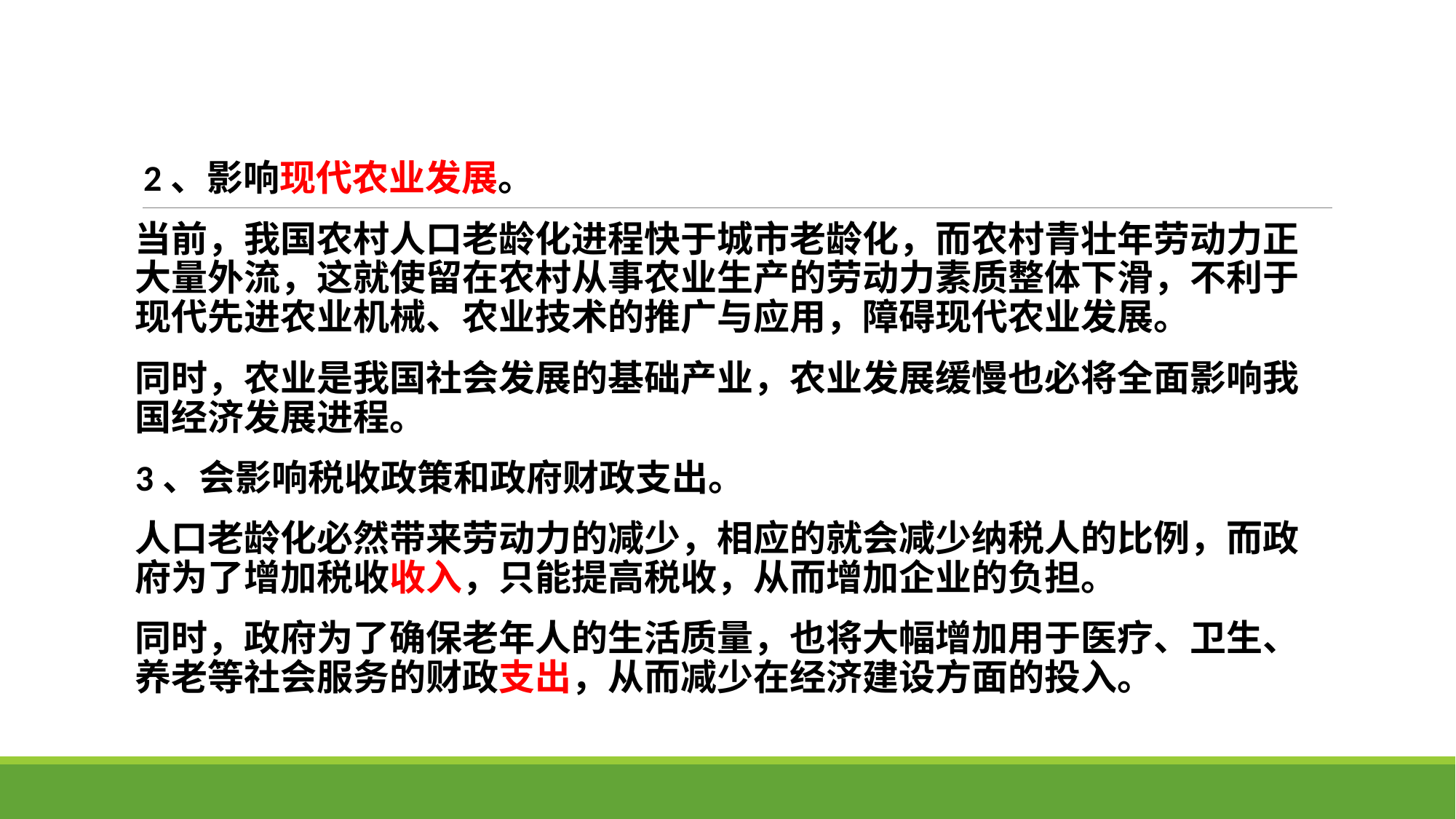

2、影响现代农业发展。
当前，我国农村人口老龄化进程快于城市老龄化，而农村青壮年劳动力正大量外流，这就使留在农村从事农业生产的劳动力素质整体下滑，不利于现代先进农业机械、农业技术的推广与应用，障碍现代农业发展。
同时，农业是我国社会发展的基础产业，农业发展缓慢也必将全面影响我国经济发展进程。
3、会影响税收政策和政府财政支出。
人口老龄化必然带来劳动力的减少，相应的就会减少纳税人的比例，而政府为了增加税收收入，只能提高税收，从而增加企业的负担。
同时，政府为了确保老年人的生活质量，也将大幅增加用于医疗、卫生、养老等社会服务的财政支出，从而减少在经济建设方面的投入。